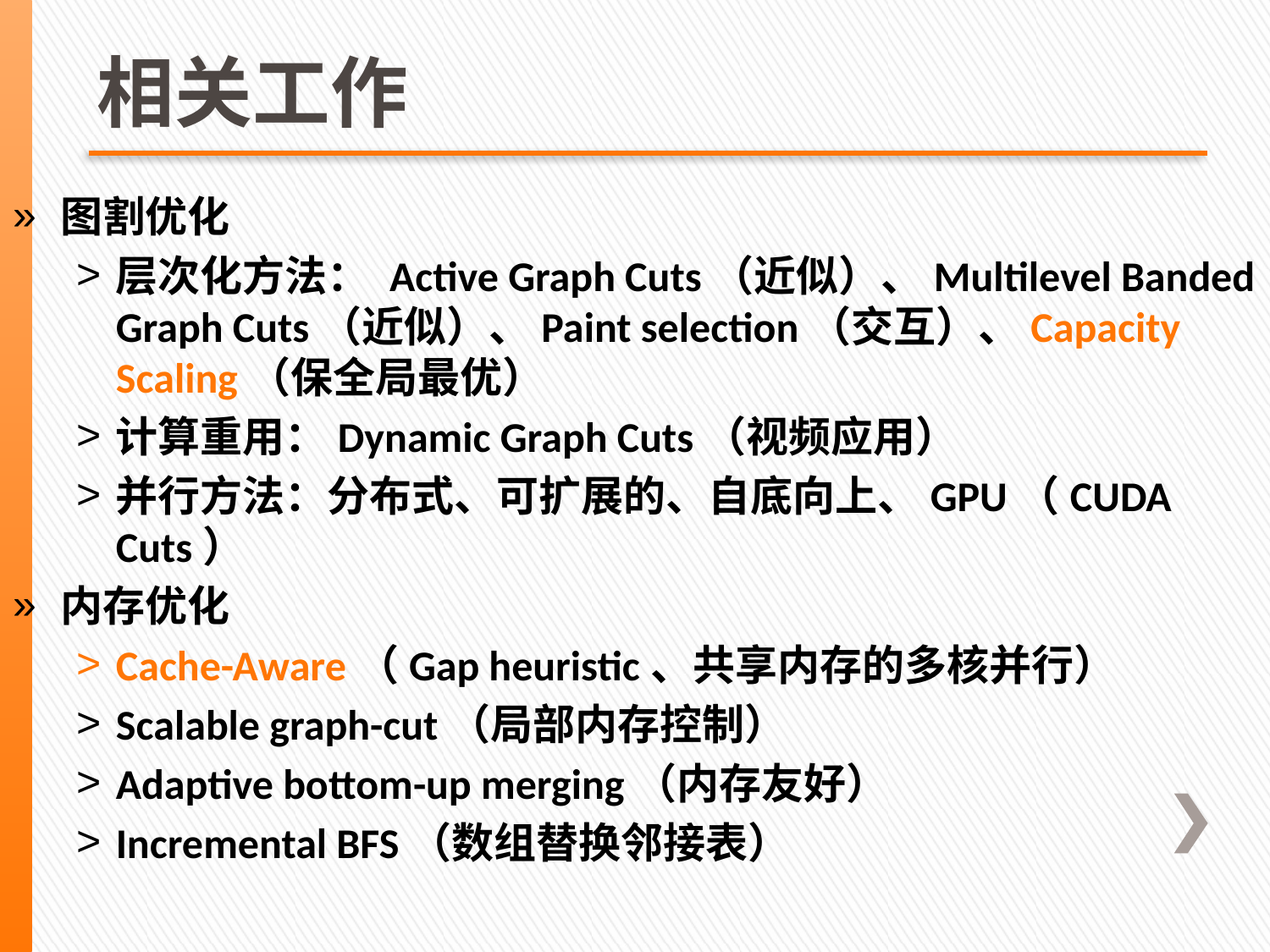

# 相关工作
图割优化
层次化方法： Active Graph Cuts（近似）、Multilevel Banded Graph Cuts（近似）、Paint selection（交互）、Capacity Scaling（保全局最优）
计算重用：Dynamic Graph Cuts（视频应用）
并行方法：分布式、可扩展的、自底向上、GPU（CUDA Cuts）
内存优化
Cache-Aware（Gap heuristic、共享内存的多核并行）
Scalable graph-cut（局部内存控制）
Adaptive bottom-up merging（内存友好）
Incremental BFS（数组替换邻接表）